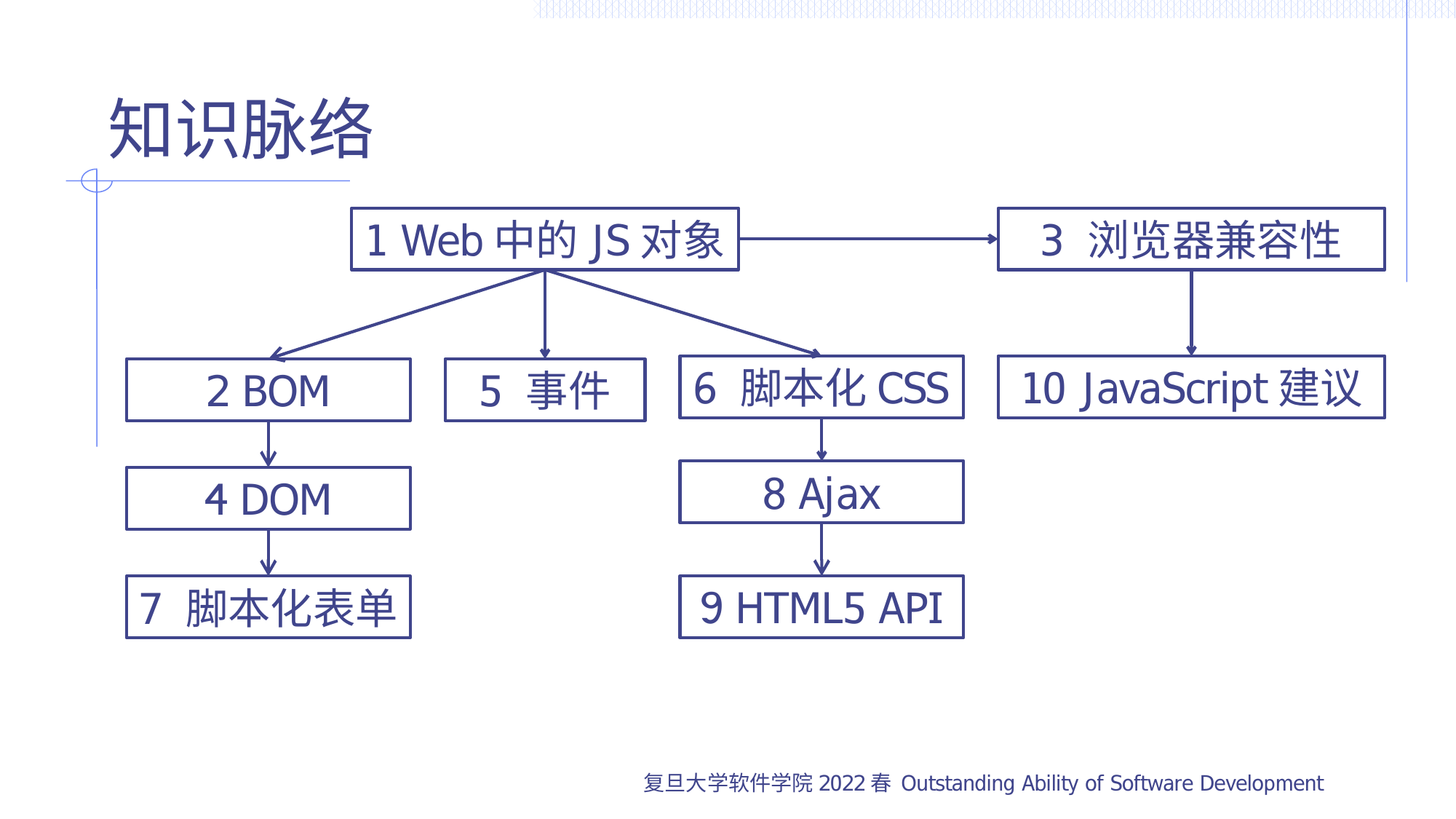

# 知识脉络
1 Web中的JS对象
3 浏览器兼容性
6 脚本化CSS
10 JavaScript建议
2 BOM
5 事件
8 Ajax
4 DOM
9 HTML5 API
7 脚本化表单